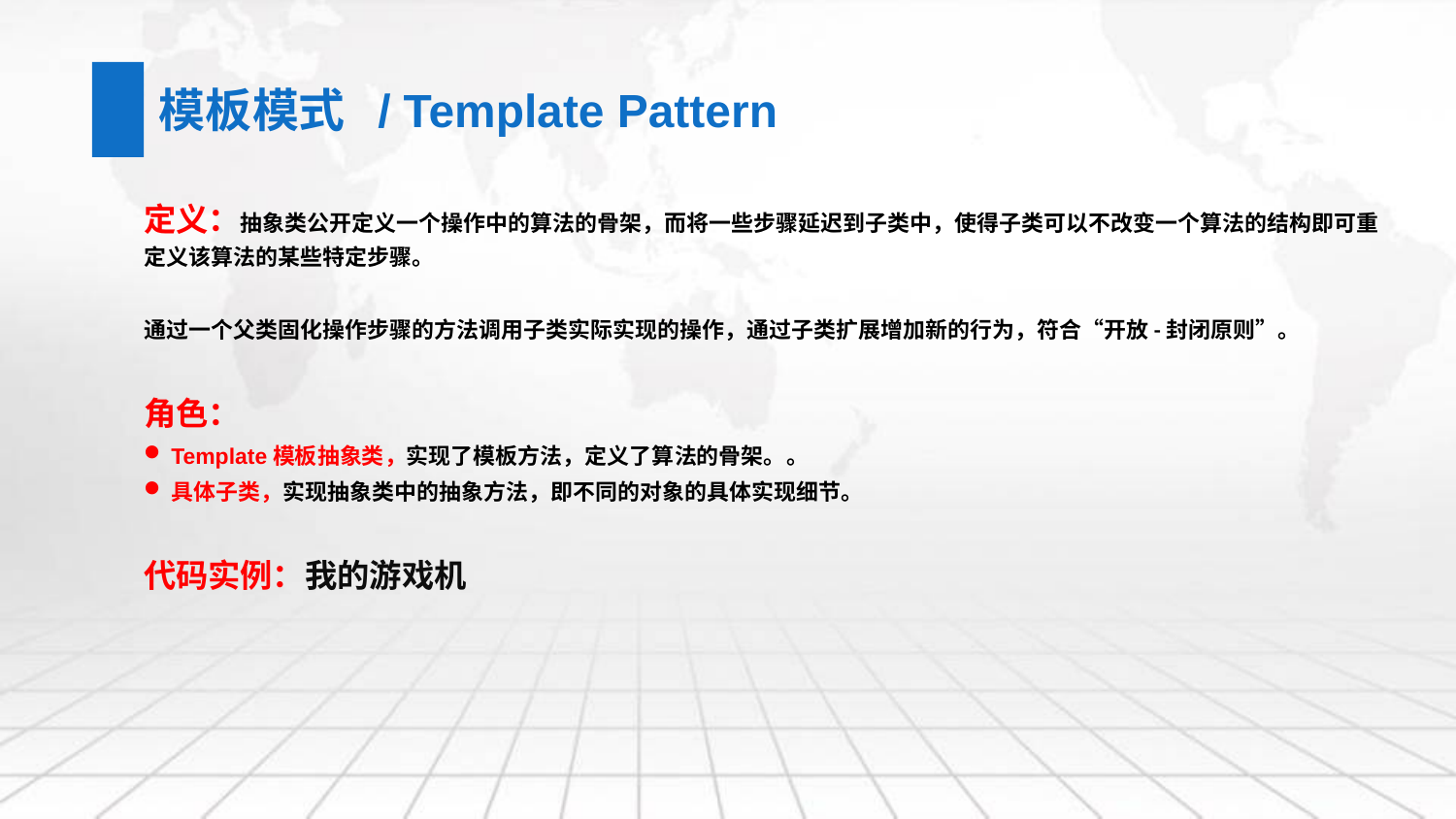

模板模式  / Template Pattern
定义：抽象类公开定义一个操作中的算法的骨架，而将一些步骤延迟到子类中，使得子类可以不改变一个算法的结构即可重定义该算法的某些特定步骤。

通过一个父类固化操作步骤的方法调用子类实际实现的操作，通过子类扩展增加新的行为，符合“开放-封闭原则”。

角色：
Template模板抽象类，实现了模板方法，定义了算法的骨架。。
具体子类，实现抽象类中的抽象方法，即不同的对象的具体实现细节。

代码实例：我的游戏机